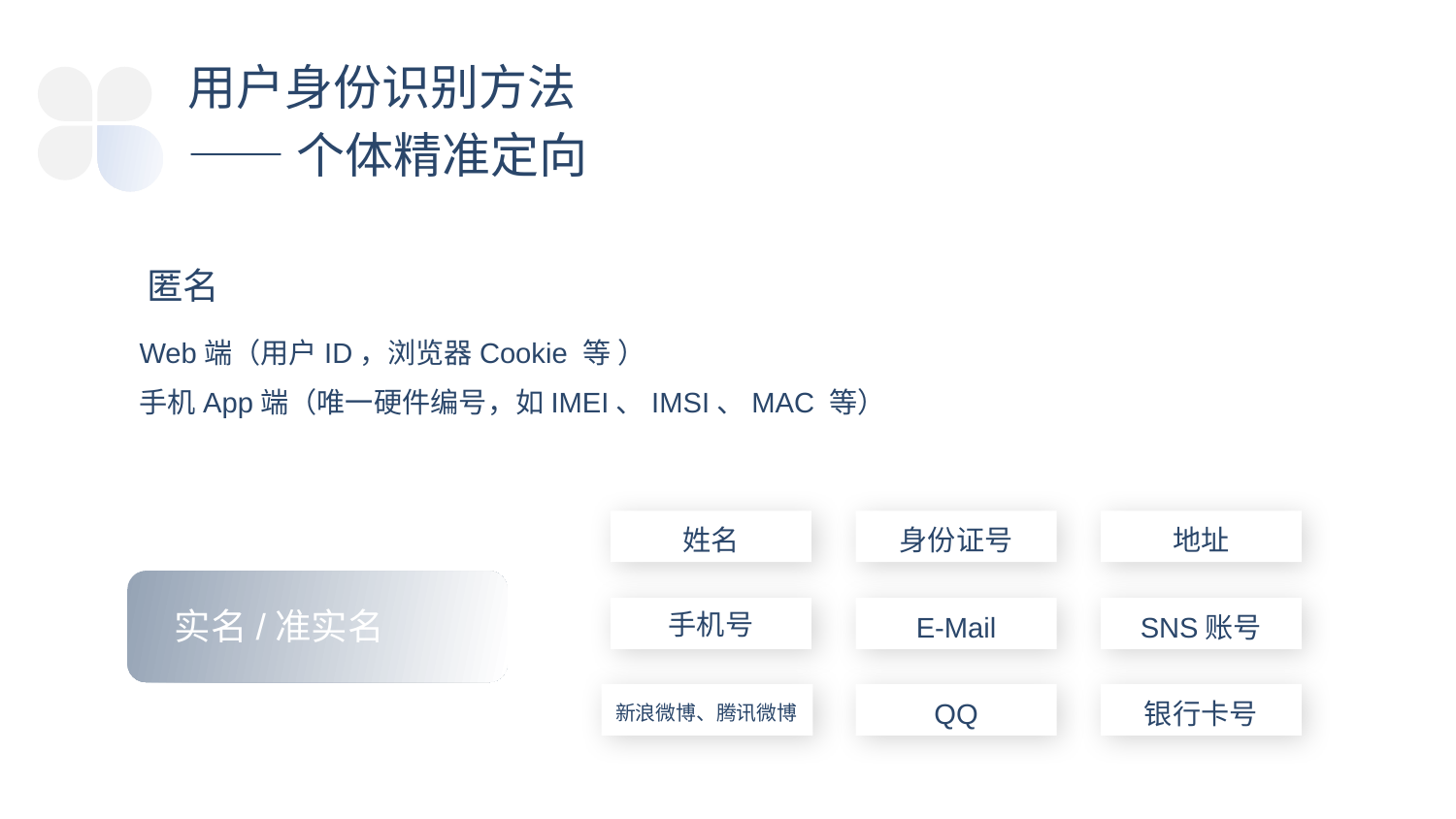

用户身份识别方法
——个体精准定向

匿名
Web端（用户ID，浏览器Cookie 等 ）
手机App端（唯一硬件编号，如IMEI、IMSI、MAC 等）
姓名
身份证号
地址

实名/准实名
手机号
E-Mail
SNS账号
新浪微博、腾讯微博
QQ
银行卡号